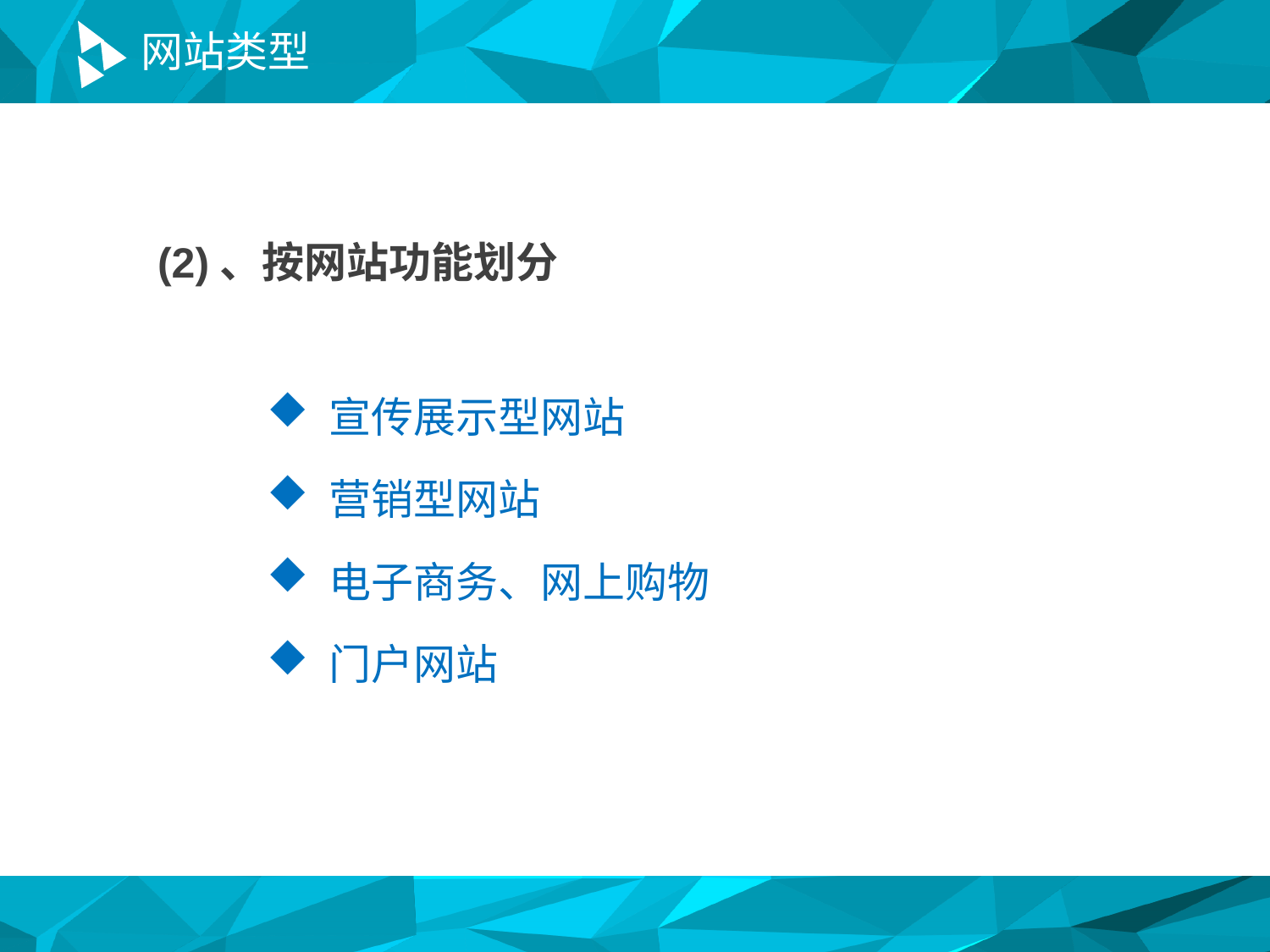

# 网站类型
(2)、按网站功能划分
 宣传展示型网站
 营销型网站
 电子商务、网上购物
 门户网站